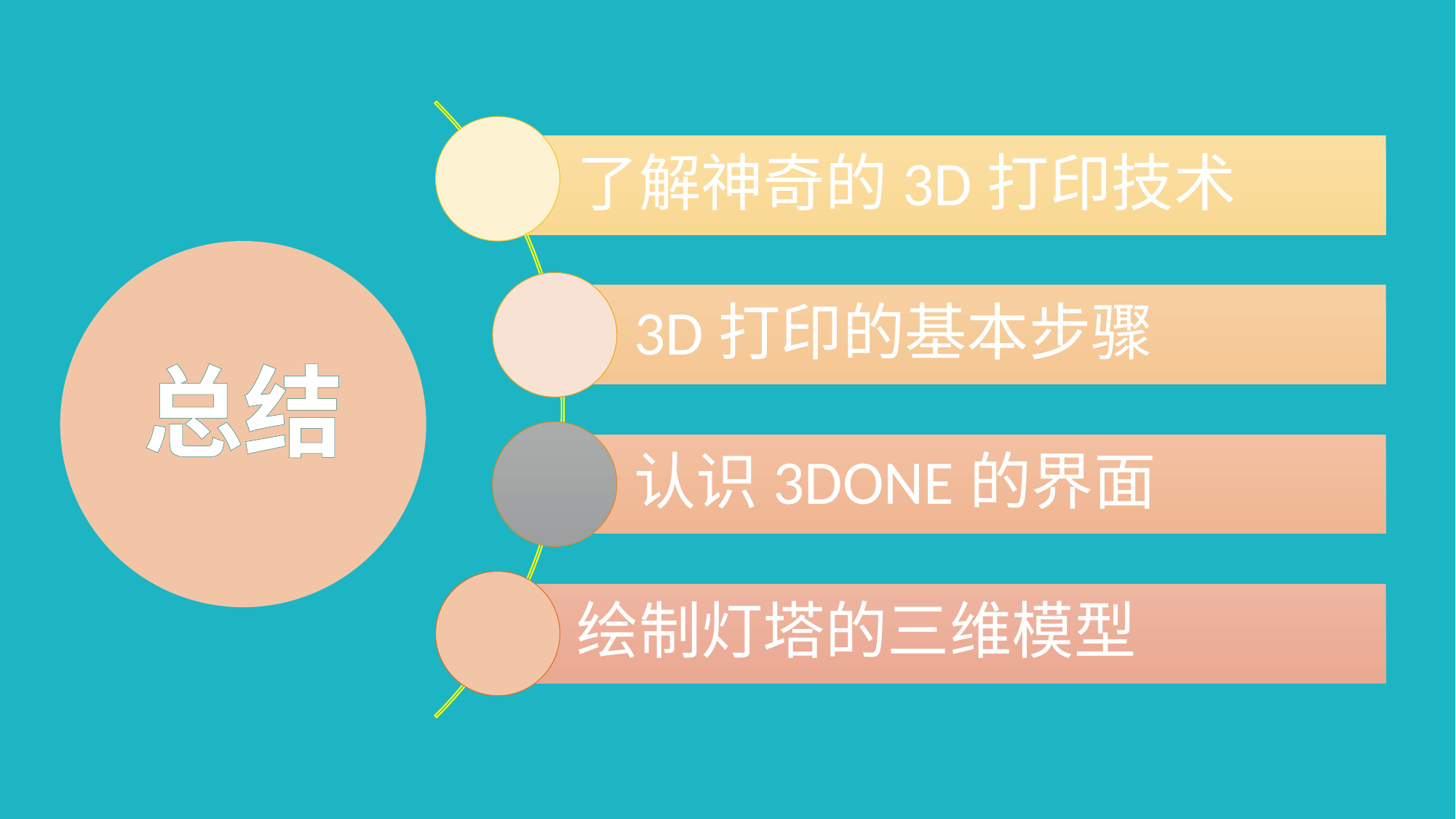

了解神奇的3D打印技术

总结
3D打印的基本步骤
认识3DONE的界面
绘制灯塔的三维模型